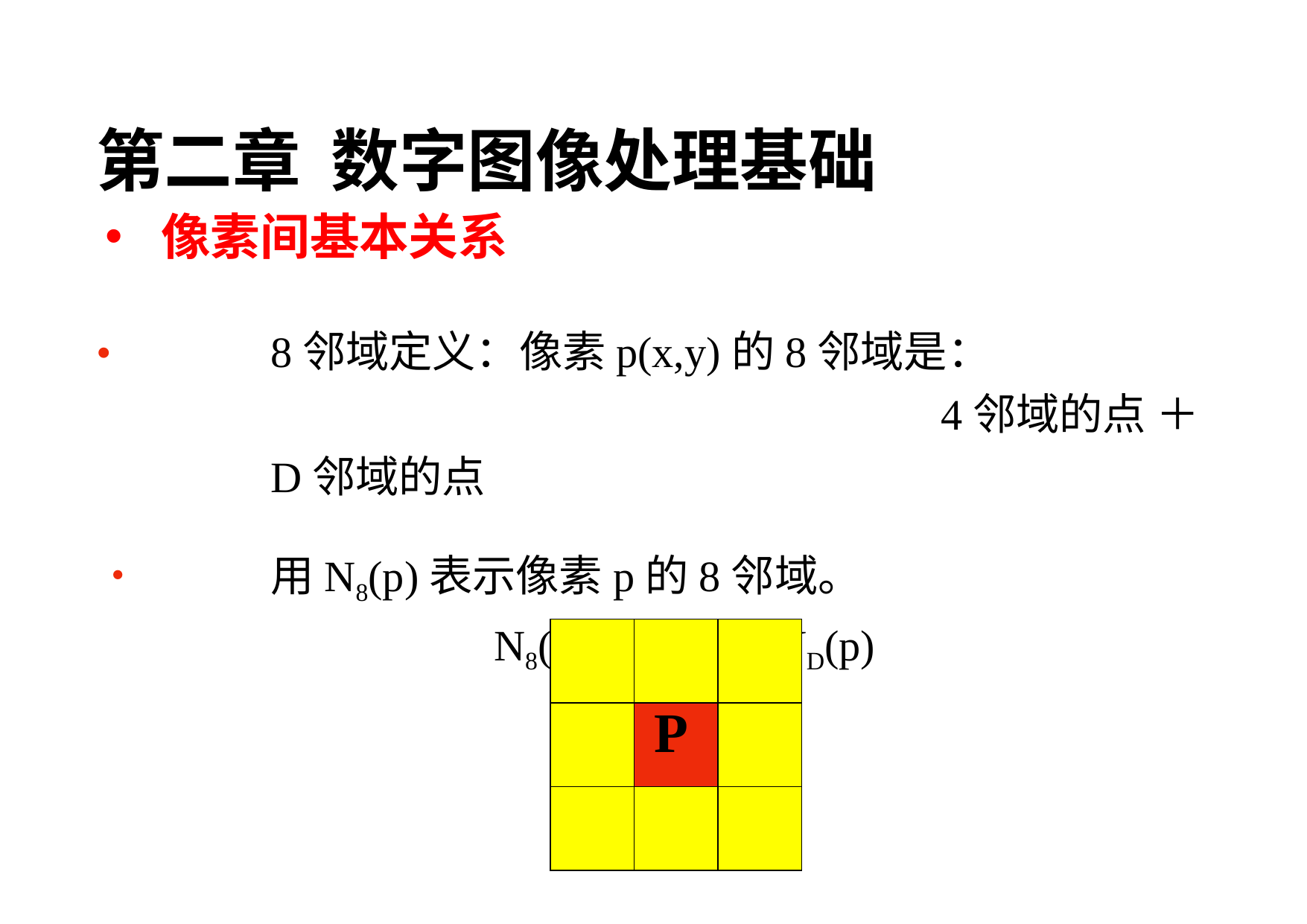

第二章  数字图像处理基础
像素间基本关系
•	8邻域定义：像素p(x,y)的8邻域是：
							4邻域的点 ＋ D邻域的点

•	用N8(p)表示像素p的8邻域。
			N8(p) = N4(p) + ND(p)
|  |  |  |
| --- | --- | --- |
|  | P |  |
|  |  |  |
87